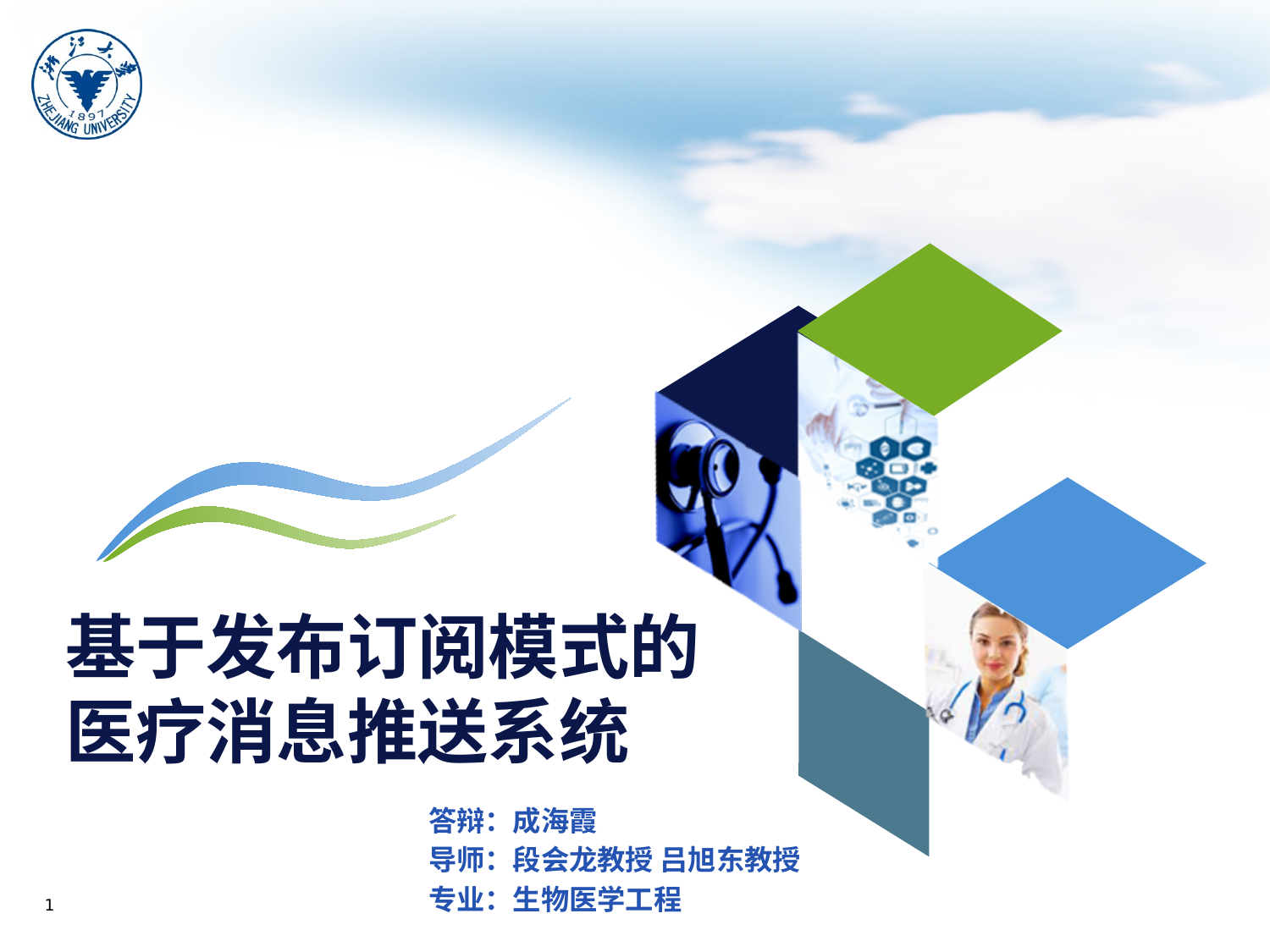

# 基于发布订阅模式的医疗消息推送系统
答辩：成海霞
导师：段会龙教授 吕旭东教授
专业：生物医学工程